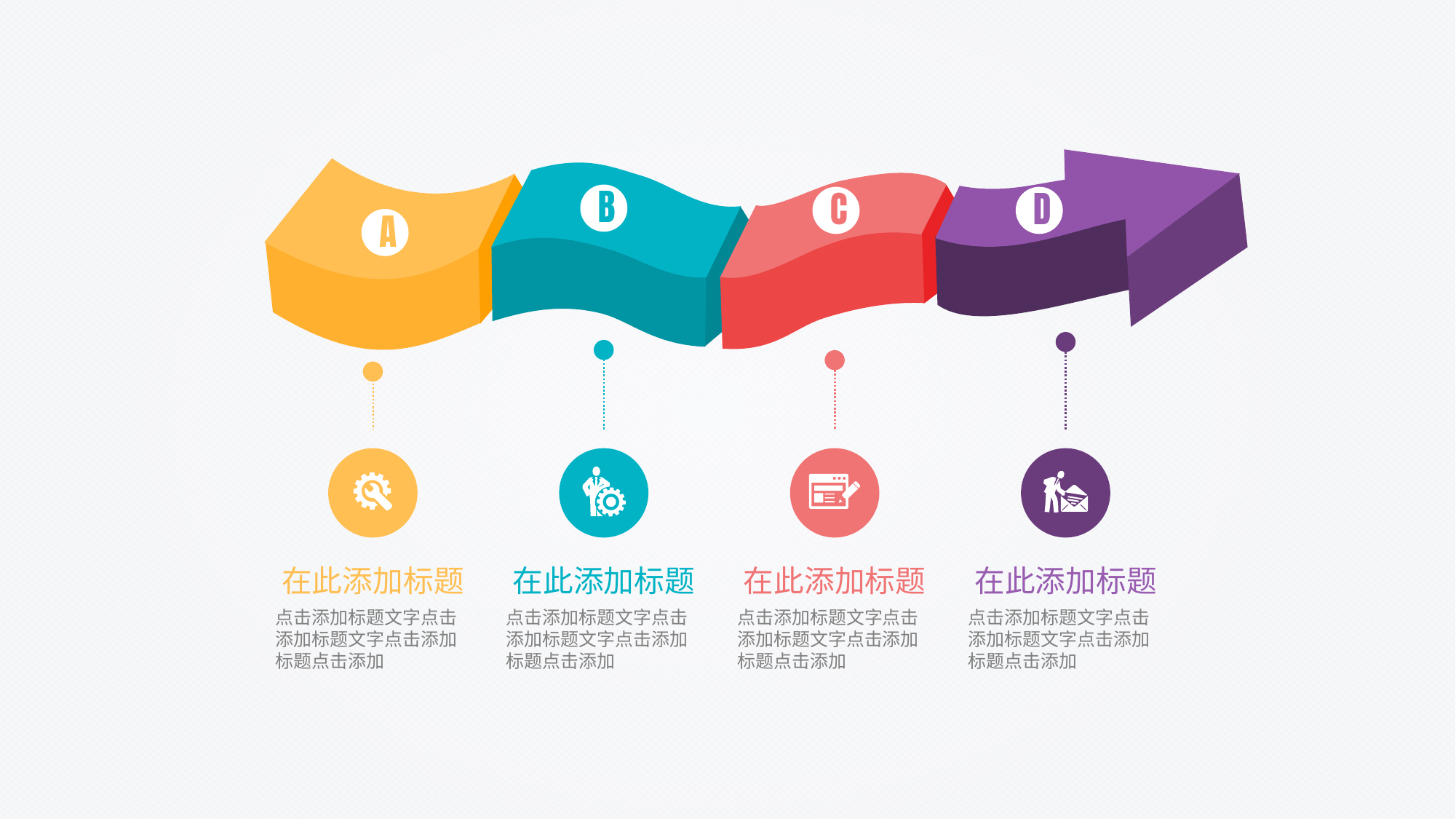

B
C
D
A

在此添加标题
点击添加标题文字点击添加标题文字点击添加标题点击添加
在此添加标题
点击添加标题文字点击添加标题文字点击添加标题点击添加
在此添加标题
点击添加标题文字点击添加标题文字点击添加标题点击添加
在此添加标题
点击添加标题文字点击添加标题文字点击添加标题点击添加